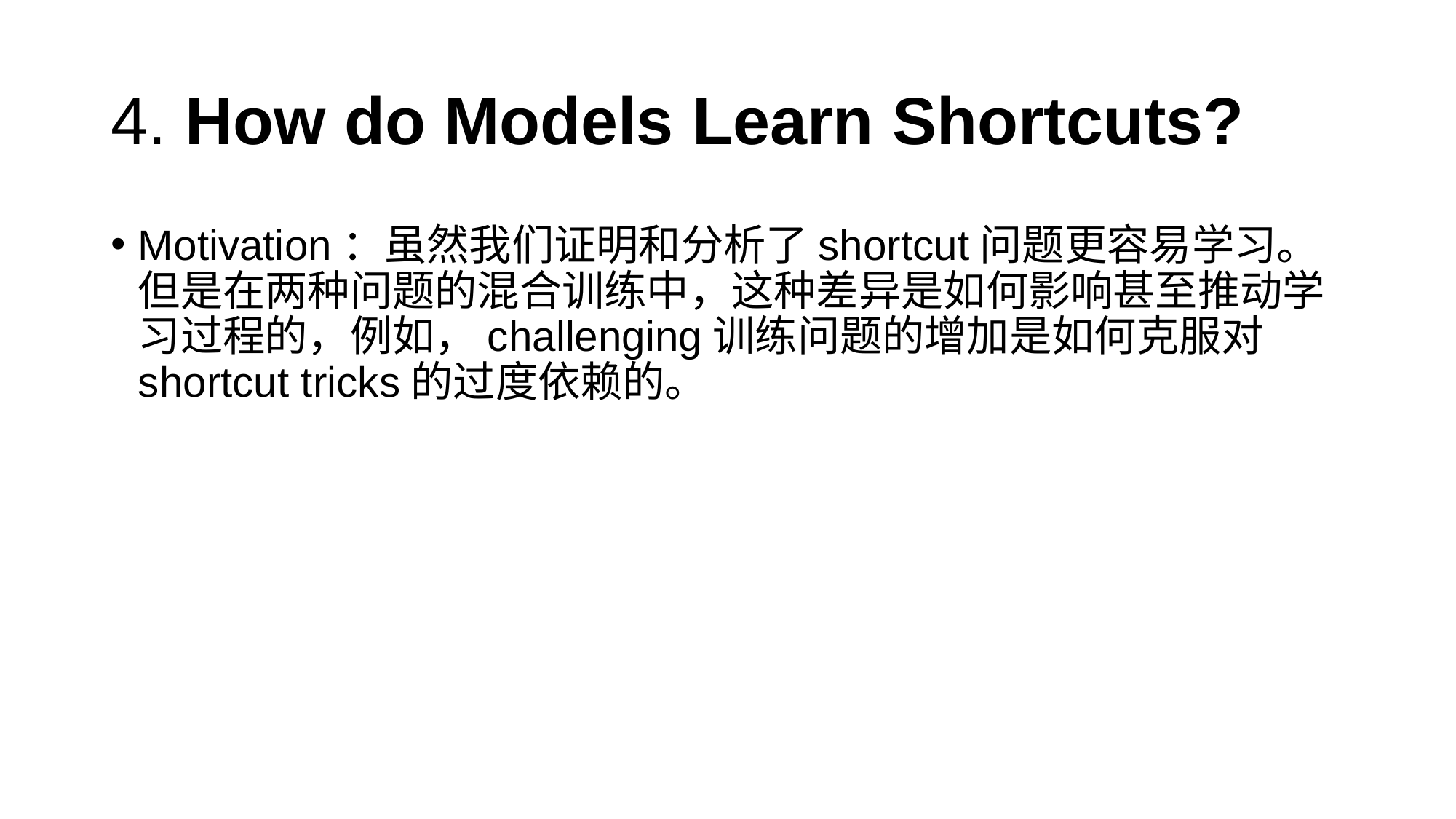

# 4. How do Models Learn Shortcuts?
Motivation：虽然我们证明和分析了shortcut问题更容易学习。但是在两种问题的混合训练中，这种差异是如何影响甚至推动学习过程的，例如，challenging训练问题的增加是如何克服对shortcut tricks的过度依赖的。